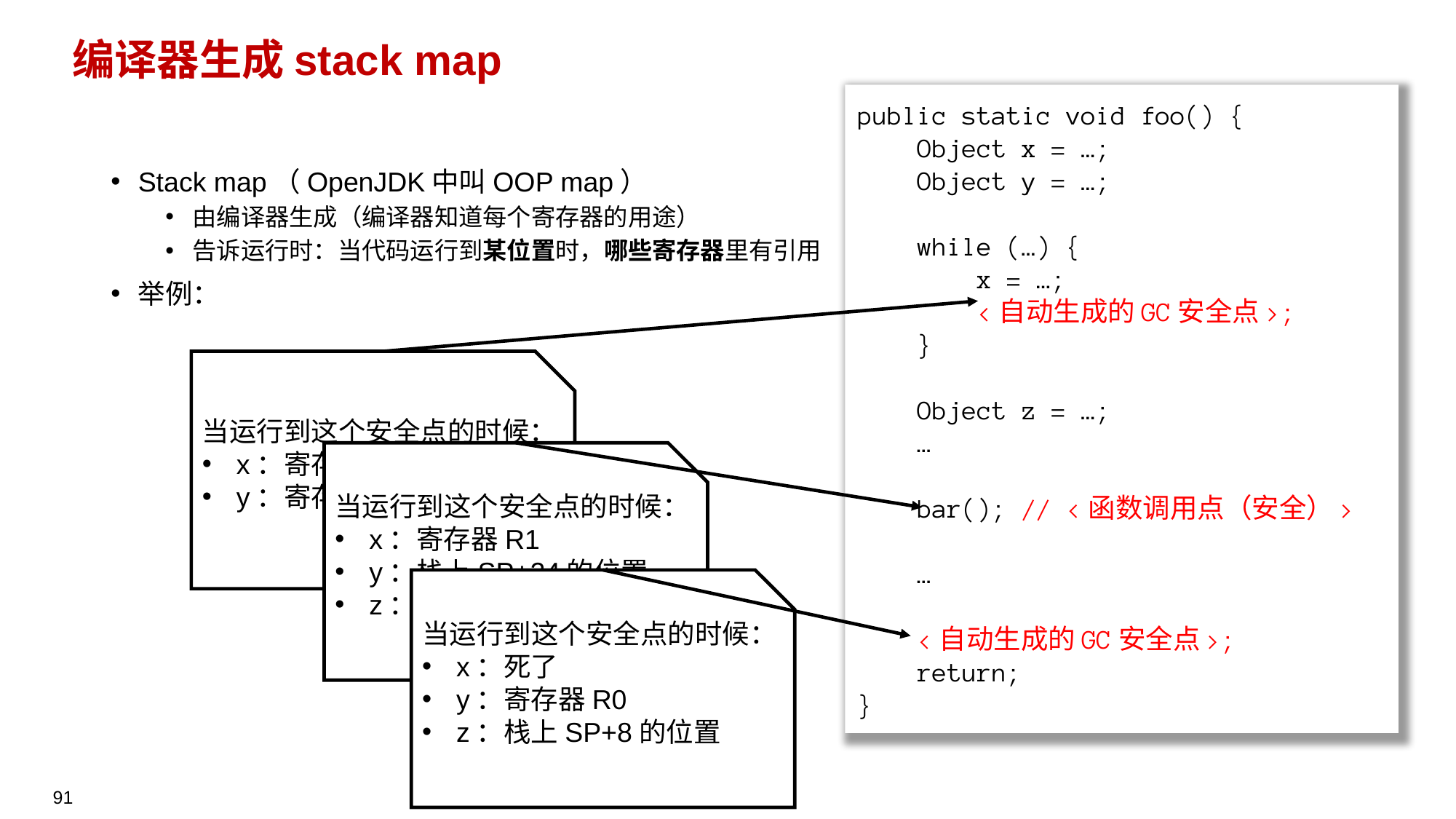

# 编译器生成stack map
public static void foo() {
    Object x = …;
    Object y = …;

    while (…) {
        x = …;
        <自动生成的GC安全点>;
    }

    Object z = …;
    …

    bar(); // <函数调用点（安全）>

    …

    <自动生成的GC安全点>;
    return;
}
Stack map（OpenJDK中叫OOP map）
由编译器生成（编译器知道每个寄存器的用途）
告诉运行时：当代码运行到某位置时，哪些寄存器里有引用
举例：
当运行到这个安全点的时候：
x：寄存器R0
y：寄存器R1

当运行到这个安全点的时候：
x：寄存器R1
y：栈上SP+24的位置
z：寄存器R5

当运行到这个安全点的时候：
x：死了
y：寄存器R0
z：栈上SP+8的位置